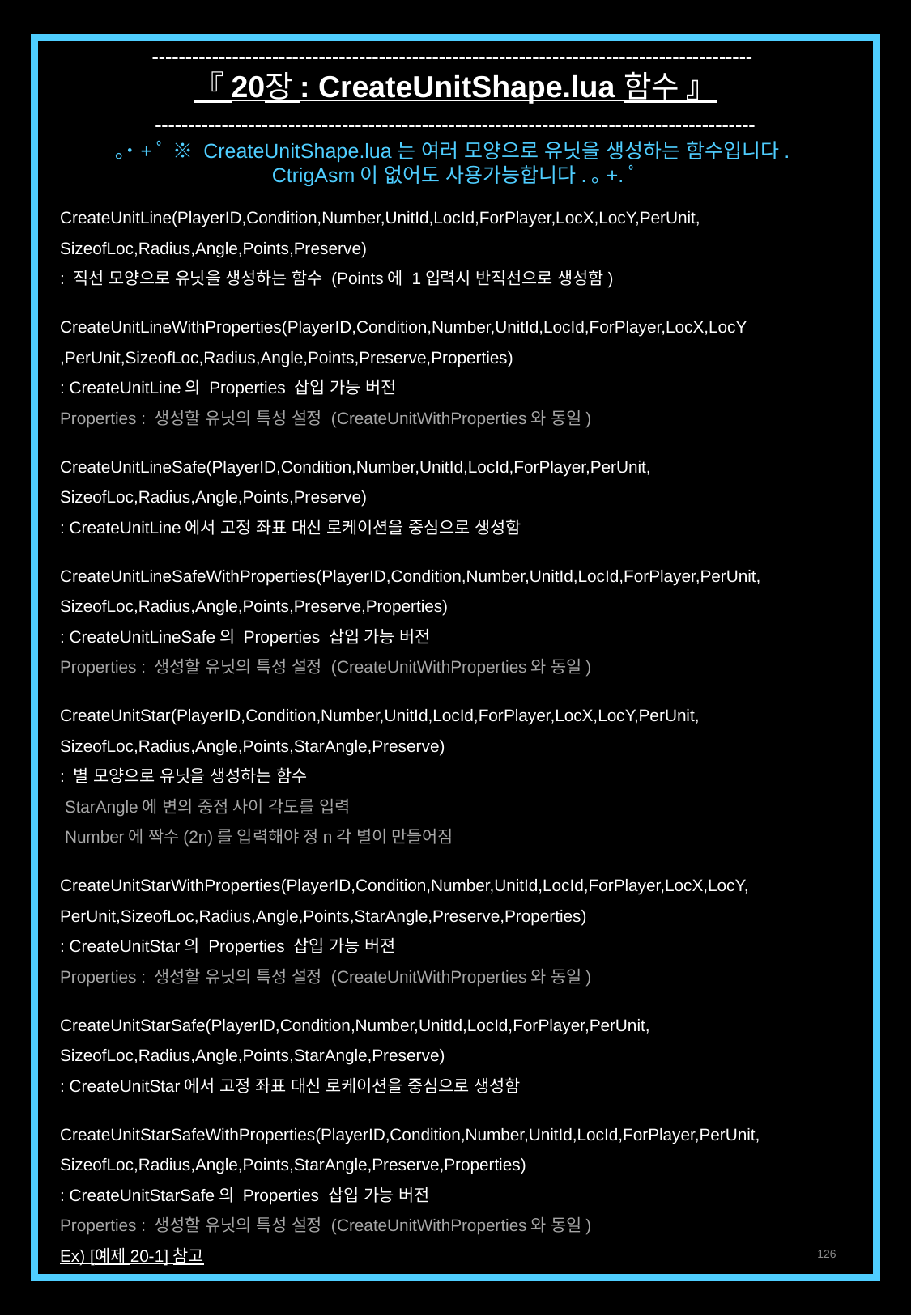

------------------------------------------------------------------------------------------
『 20장 : CreateUnitShape.lua 함수 』
------------------------------------------------------------------------------------------

｡˙+ﾟ ※ CreateUnitShape.lua는 여러 모양으로 유닛을 생성하는 함수입니다.
CtrigAsm이 없어도 사용가능합니다.｡+.ﾟ
CreateUnitLine(PlayerID,Condition,Number,UnitId,LocId,ForPlayer,LocX,LocY,PerUnit,
SizeofLoc,Radius,Angle,Points,Preserve)
: 직선 모양으로 유닛을 생성하는 함수 (Points에 1입력시 반직선으로 생성함)

CreateUnitLineWithProperties(PlayerID,Condition,Number,UnitId,LocId,ForPlayer,LocX,LocY
,PerUnit,SizeofLoc,Radius,Angle,Points,Preserve,Properties)
: CreateUnitLine의 Properties 삽입 가능 버전
Properties : 생성할 유닛의 특성 설정 (CreateUnitWithProperties와 동일)

CreateUnitLineSafe(PlayerID,Condition,Number,UnitId,LocId,ForPlayer,PerUnit,
SizeofLoc,Radius,Angle,Points,Preserve)
: CreateUnitLine에서 고정 좌표 대신 로케이션을 중심으로 생성함

CreateUnitLineSafeWithProperties(PlayerID,Condition,Number,UnitId,LocId,ForPlayer,PerUnit,
SizeofLoc,Radius,Angle,Points,Preserve,Properties)
: CreateUnitLineSafe의 Properties 삽입 가능 버전
Properties : 생성할 유닛의 특성 설정 (CreateUnitWithProperties와 동일)

CreateUnitStar(PlayerID,Condition,Number,UnitId,LocId,ForPlayer,LocX,LocY,PerUnit,
SizeofLoc,Radius,Angle,Points,StarAngle,Preserve)
: 별 모양으로 유닛을 생성하는 함수
 StarAngle에 변의 중점 사이 각도를 입력
 Number에 짝수(2n)를 입력해야 정n각 별이 만들어짐

CreateUnitStarWithProperties(PlayerID,Condition,Number,UnitId,LocId,ForPlayer,LocX,LocY,
PerUnit,SizeofLoc,Radius,Angle,Points,StarAngle,Preserve,Properties)
: CreateUnitStar의 Properties 삽입 가능 버젼
Properties : 생성할 유닛의 특성 설정 (CreateUnitWithProperties와 동일)

CreateUnitStarSafe(PlayerID,Condition,Number,UnitId,LocId,ForPlayer,PerUnit,
SizeofLoc,Radius,Angle,Points,StarAngle,Preserve)
: CreateUnitStar에서 고정 좌표 대신 로케이션을 중심으로 생성함

CreateUnitStarSafeWithProperties(PlayerID,Condition,Number,UnitId,LocId,ForPlayer,PerUnit,
SizeofLoc,Radius,Angle,Points,StarAngle,Preserve,Properties)
: CreateUnitStarSafe의 Properties 삽입 가능 버전
Properties : 생성할 유닛의 특성 설정 (CreateUnitWithProperties와 동일)
Ex) [예제 20-1] 참고
126